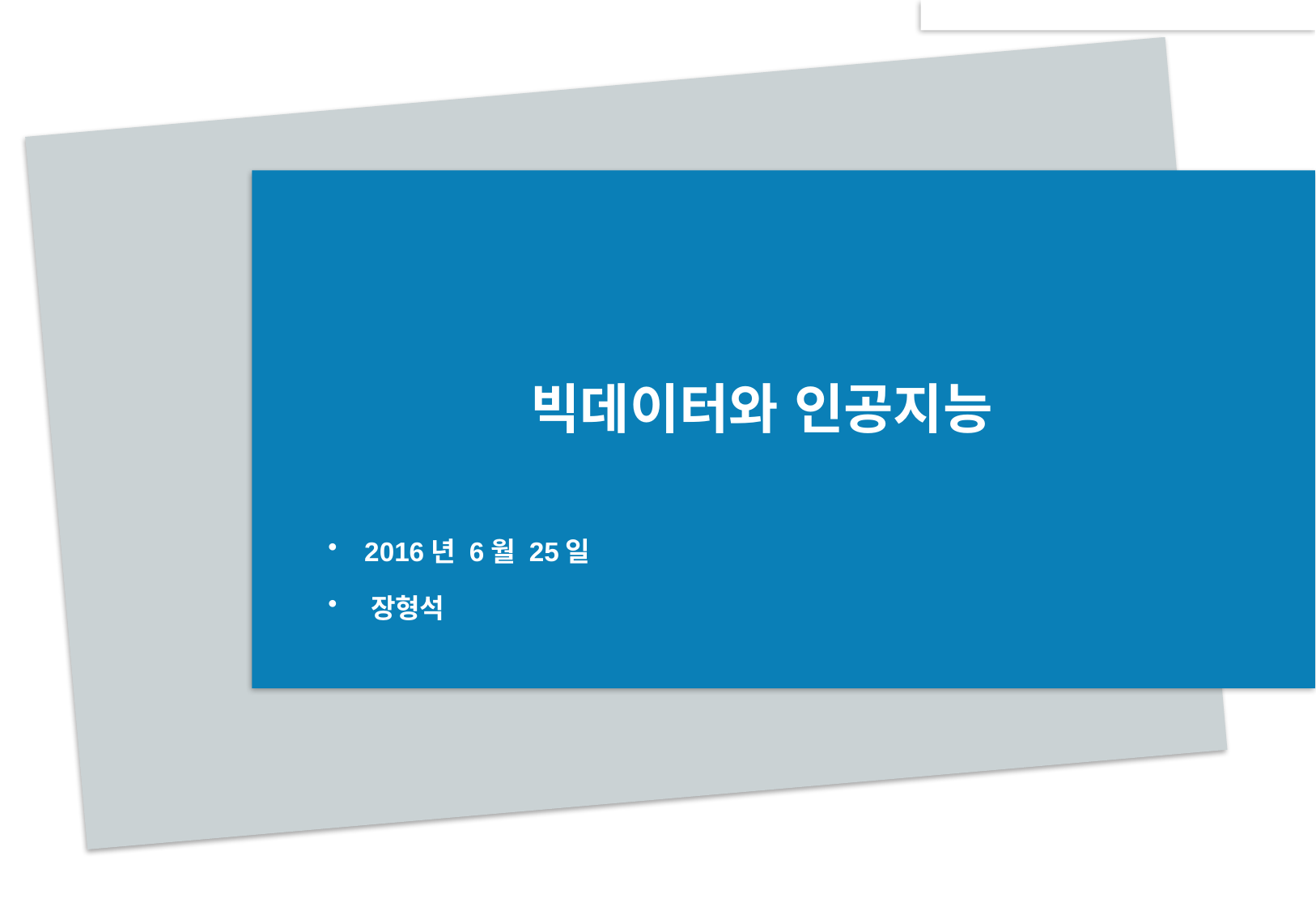

# 빅데이터와 인공지능
 2016년 6월 25일
 장형석